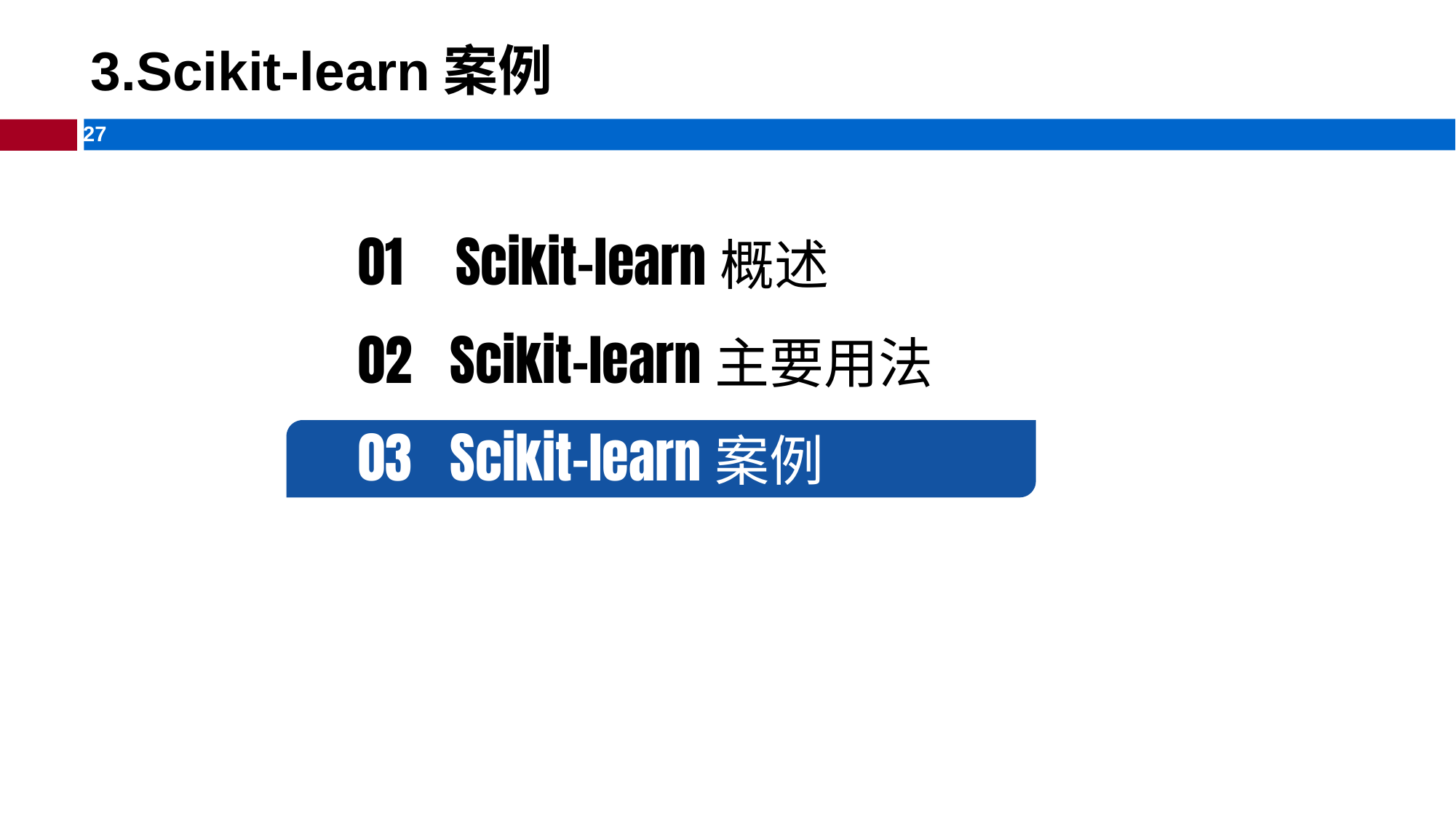

# 3.Scikit-learn案例
01    Scikit-learn概述
02   Scikit-learn主要用法

03   Scikit-learn案例